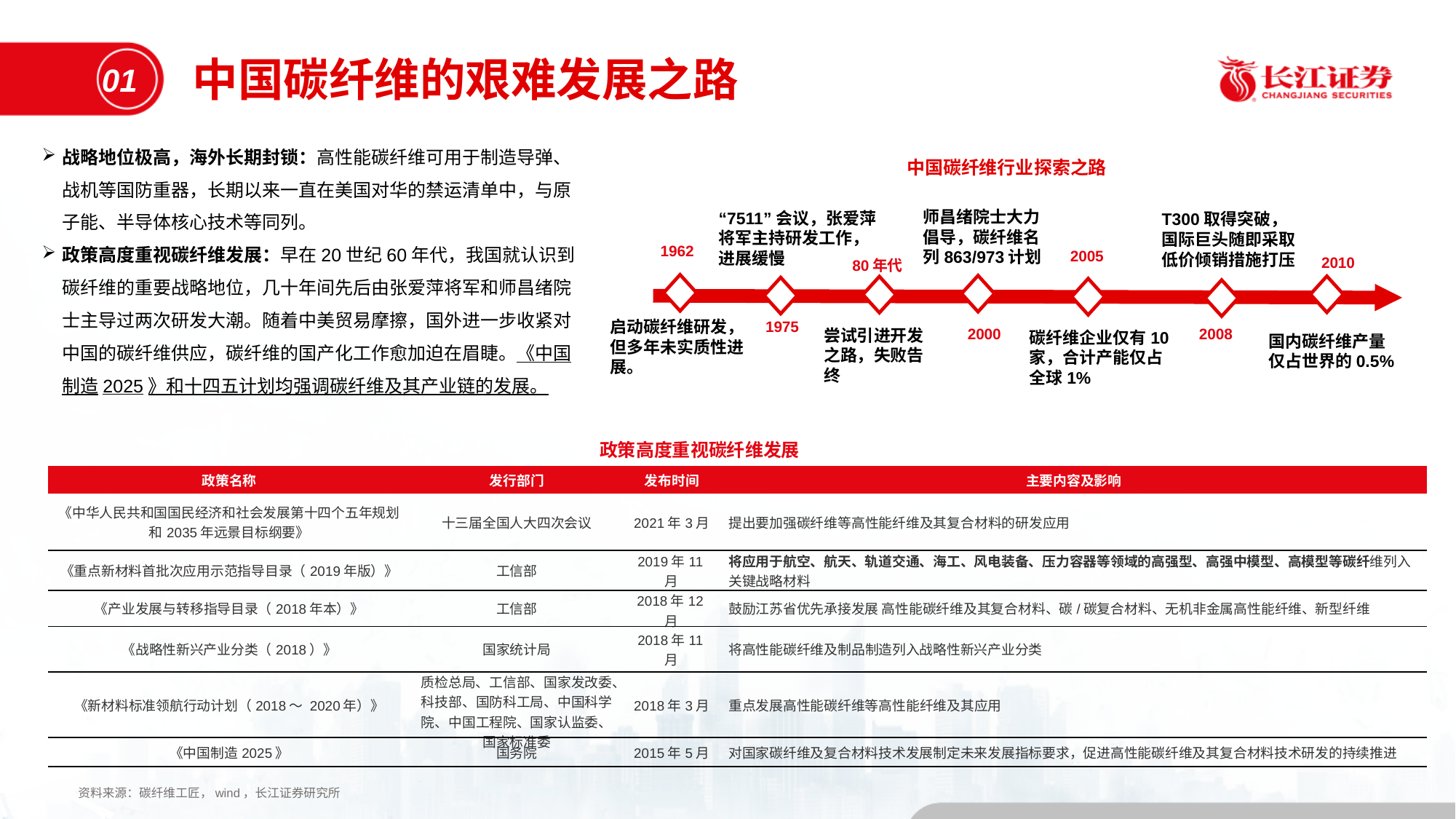

中国碳纤维的艰难发展之路
01
战略地位极高，海外长期封锁：高性能碳纤维可用于制造导弹、战机等国防重器，长期以来一直在美国对华的禁运清单中，与原子能、半导体核心技术等同列。
政策高度重视碳纤维发展：早在20世纪60年代，我国就认识到碳纤维的重要战略地位，几十年间先后由张爱萍将军和师昌绪院士主导过两次研发大潮。随着中美贸易摩擦，国外进一步收紧对中国的碳纤维供应，碳纤维的国产化工作愈加迫在眉睫。《中国制造2025》和十四五计划均强调碳纤维及其产业链的发展。

中国碳纤维行业探索之路
师昌绪院士大力倡导，碳纤维名列863/973计划
“7511”会议，张爱萍将军主持研发工作，进展缓慢
T300取得突破，国际巨头随即采取低价倾销措施打压
1962
2005
2010
80年代

启动碳纤维研发，但多年未实质性进展。
1975
尝试引进开发之路，失败告终
碳纤维企业仅有10家，合计产能仅占全球1%
2000
2008
国内碳纤维产量仅占世界的0.5%
政策高度重视碳纤维发展
| 政策名称 | 发行部门 | 发布时间 | 主要内容及影响 |
| --- | --- | --- | --- |
| 《中华人民共和国国民经济和社会发展第十四个五年规划和2035年远景目标纲要》 | 十三届全国人大四次会议 | 2021年3月 | 提出要加强碳纤维等高性能纤维及其复合材料的研发应用 |
| 《重点新材料首批次应用示范指导目录（2019年版）》 | 工信部 | 2019年11月 | 将应用于航空、航天、轨道交通、海工、风电装备、压力容器等领域的高强型、高强中模型、高模型等碳纤维列入关键战略材料 |
| 《产业发展与转移指导目录（2018年本）》 | 工信部 | 2018年12月 | 鼓励江苏省优先承接发展 高性能碳纤维及其复合材料、碳/碳复合材料、无机非金属高性能纤维、新型纤维 |
| 《战略性新兴产业分类（2018）》 | 国家统计局 | 2018年11月 | 将高性能碳纤维及制品制造列入战略性新兴产业分类 |
| 《新材料标准领航行动计划（2018～ 2020年）》 | 质检总局、工信部、国家发改委、科技部、国防科工局、中国科学院、中国工程院、国家认监委、国家标准委 | 2018年3月 | 重点发展高性能碳纤维等高性能纤维及其应用 |
| 《中国制造2025》 | 国务院 | 2015年5月 | 对国家碳纤维及复合材料技术发展制定未来发展指标要求，促进高性能碳纤维及其复合材料技术研发的持续推进 |
资料来源：碳纤维工匠，wind，长江证券研究所